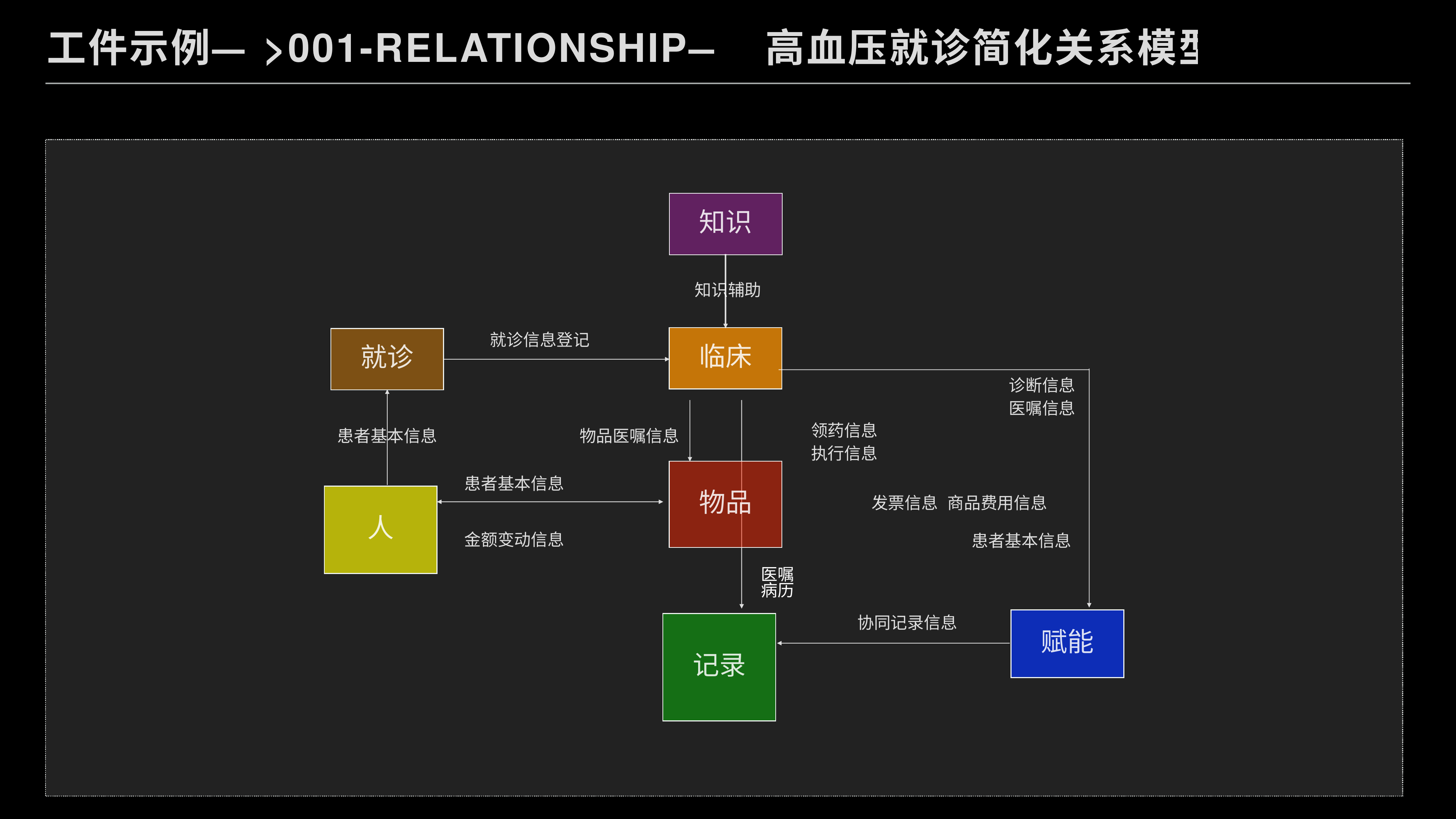

工件示例—>001-relationship—>高血压就诊简化关系模型

知识

知识辅助
就诊信息登记
临床
就诊

诊断信息

医嘱信息

领药信息
患者基本信息
物品医嘱信息
执行信息
物品
患者基本信息
人
发票信息  商品费用信息

金额变动信息
患者基本信息
医嘱
病历
协同记录信息
赋能
记录